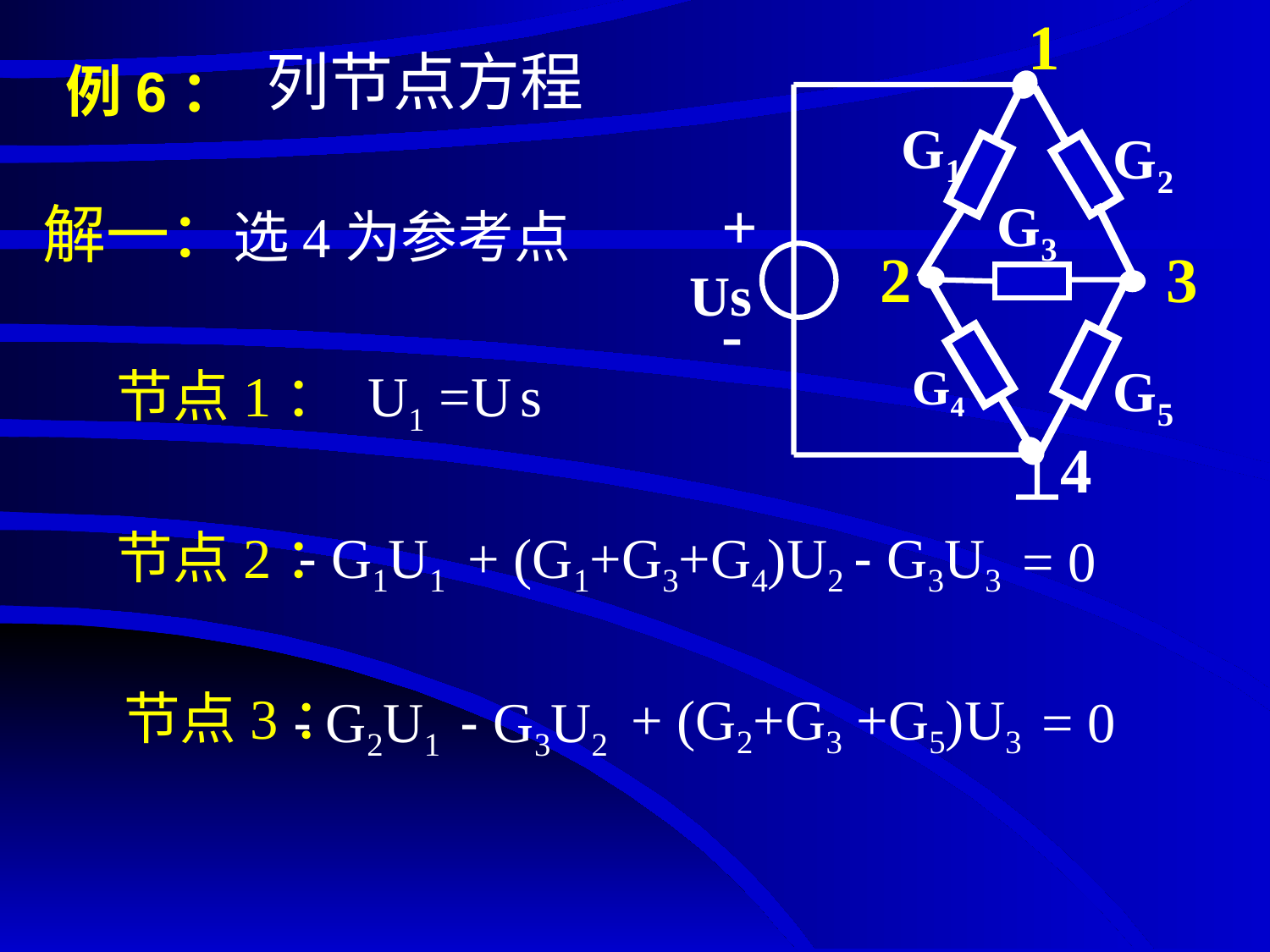

1

G1

G2

+
-
G3
2
3

Us

G4
G5

4

# 例6：
列节点方程
解一：选4为参考点
节点1： U1 =U s
节点2：
- G1U1
+ (G1+G3+G4)U2
- G3U3
= 0
节点3：
 + (G2+G3 +G5)U3
- G2U1
- G3U2
= 0